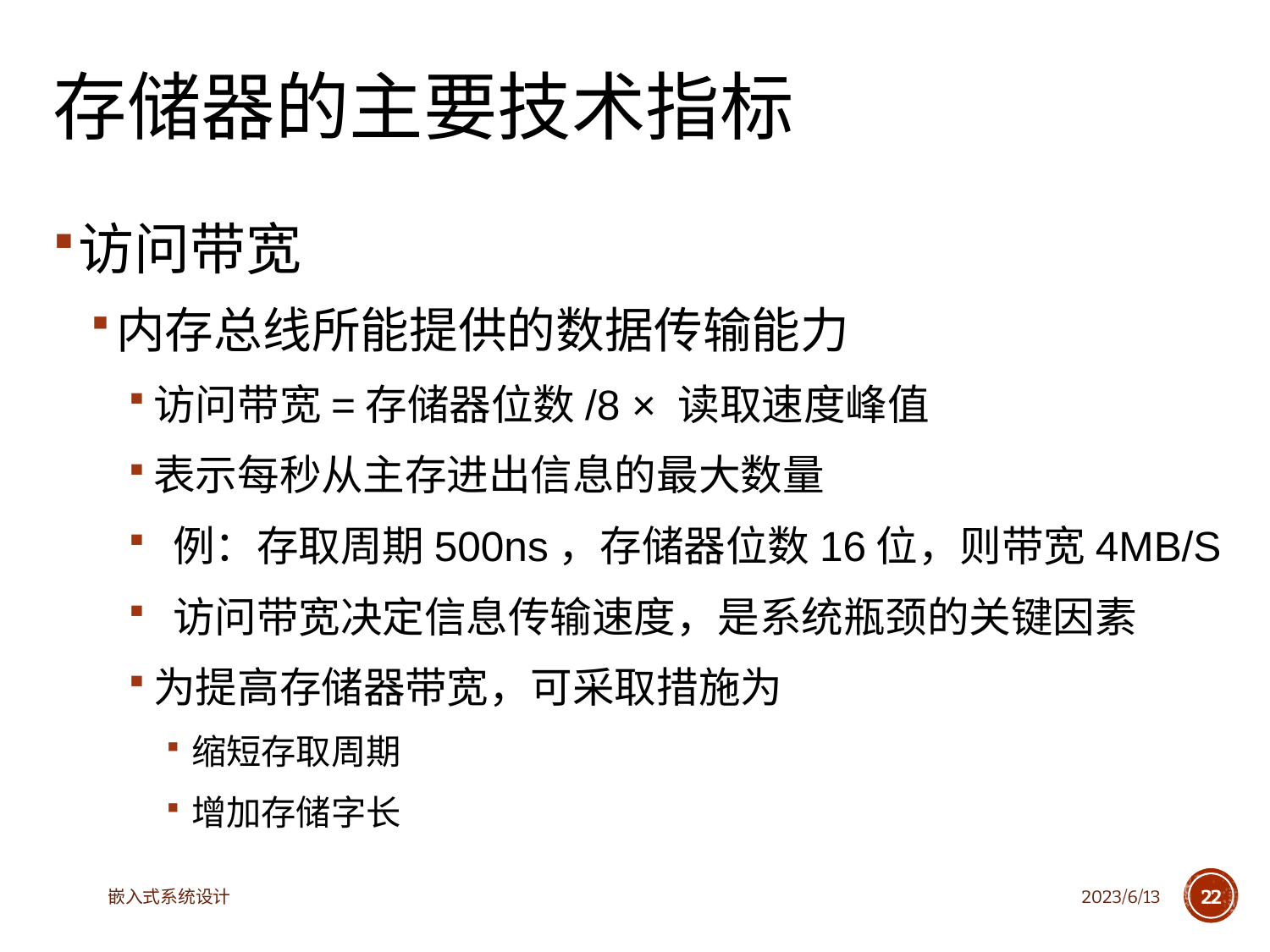

# 存储器的主要技术指标
访问带宽
内存总线所能提供的数据传输能力
访问带宽=存储器位数/8 × 读取速度峰值
表示每秒从主存进出信息的最大数量
 例：存取周期500ns，存储器位数16位，则带宽4MB/S
 访问带宽决定信息传输速度，是系统瓶颈的关键因素
为提高存储器带宽，可采取措施为
缩短存取周期
增加存储字长
嵌入式系统设计
2023/6/13
22